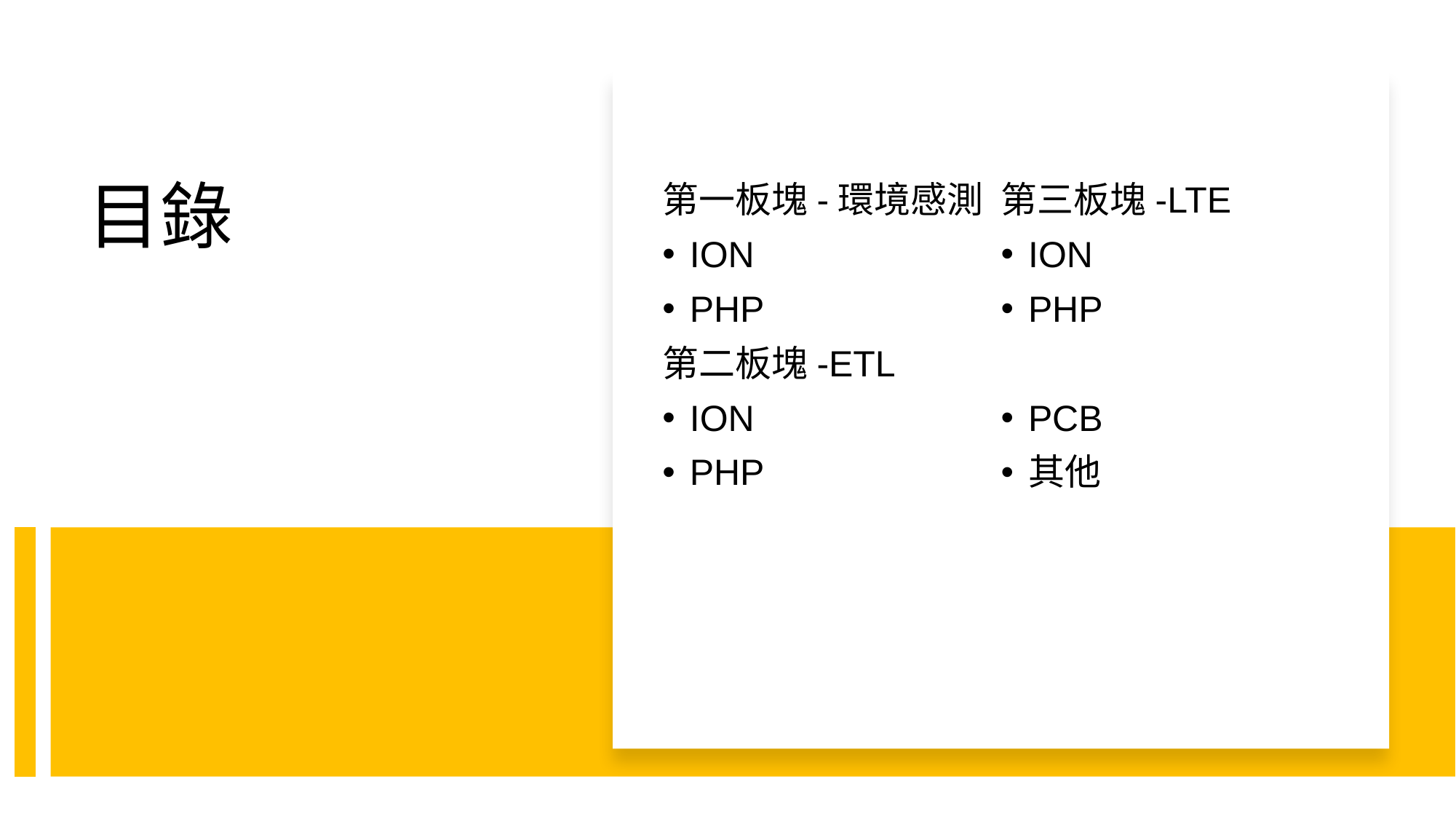

# 目錄
第一板塊-環境感測
ION
PHP
第二板塊-ETL
ION
PHP

第三板塊-LTE
ION
PHP

PCB
其他